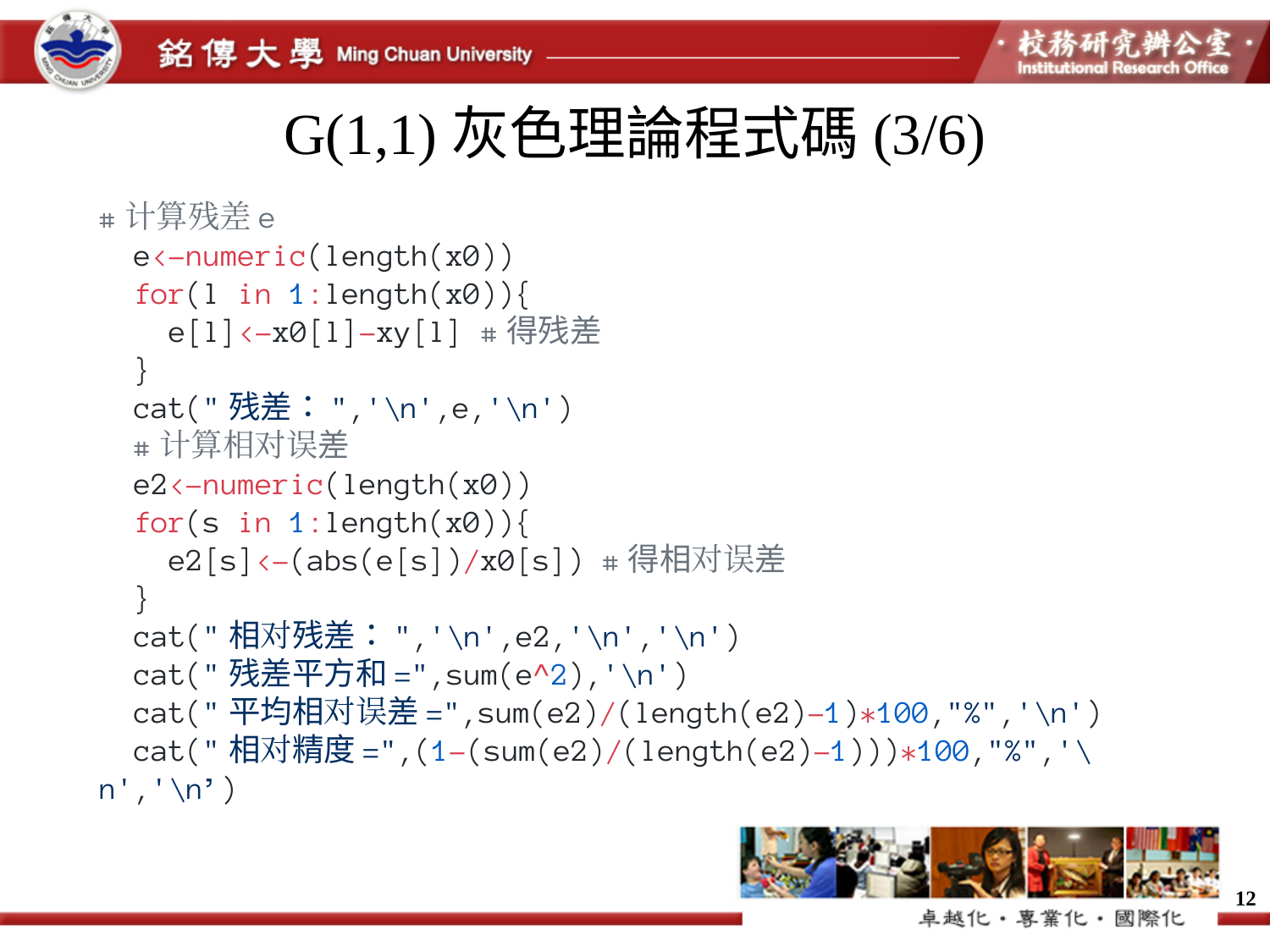

# G(1,1)灰色理論程式碼(3/6)
#计算残差e
  e<-numeric(length(x0))
  for(l in 1:length(x0)){
    e[l]<-x0[l]-xy[l] #得残差
  }
  cat("残差：",'\n',e,'\n')
  #计算相对误差
  e2<-numeric(length(x0))
  for(s in 1:length(x0)){
    e2[s]<-(abs(e[s])/x0[s]) #得相对误差
  }
  cat("相对残差：",'\n',e2,'\n','\n')
  cat("残差平方和=",sum(e^2),'\n')
  cat("平均相对误差=",sum(e2)/(length(e2)-1)*100,"%",'\n')
  cat("相对精度=",(1-(sum(e2)/(length(e2)-1)))*100,"%",'\n','\n’)
12